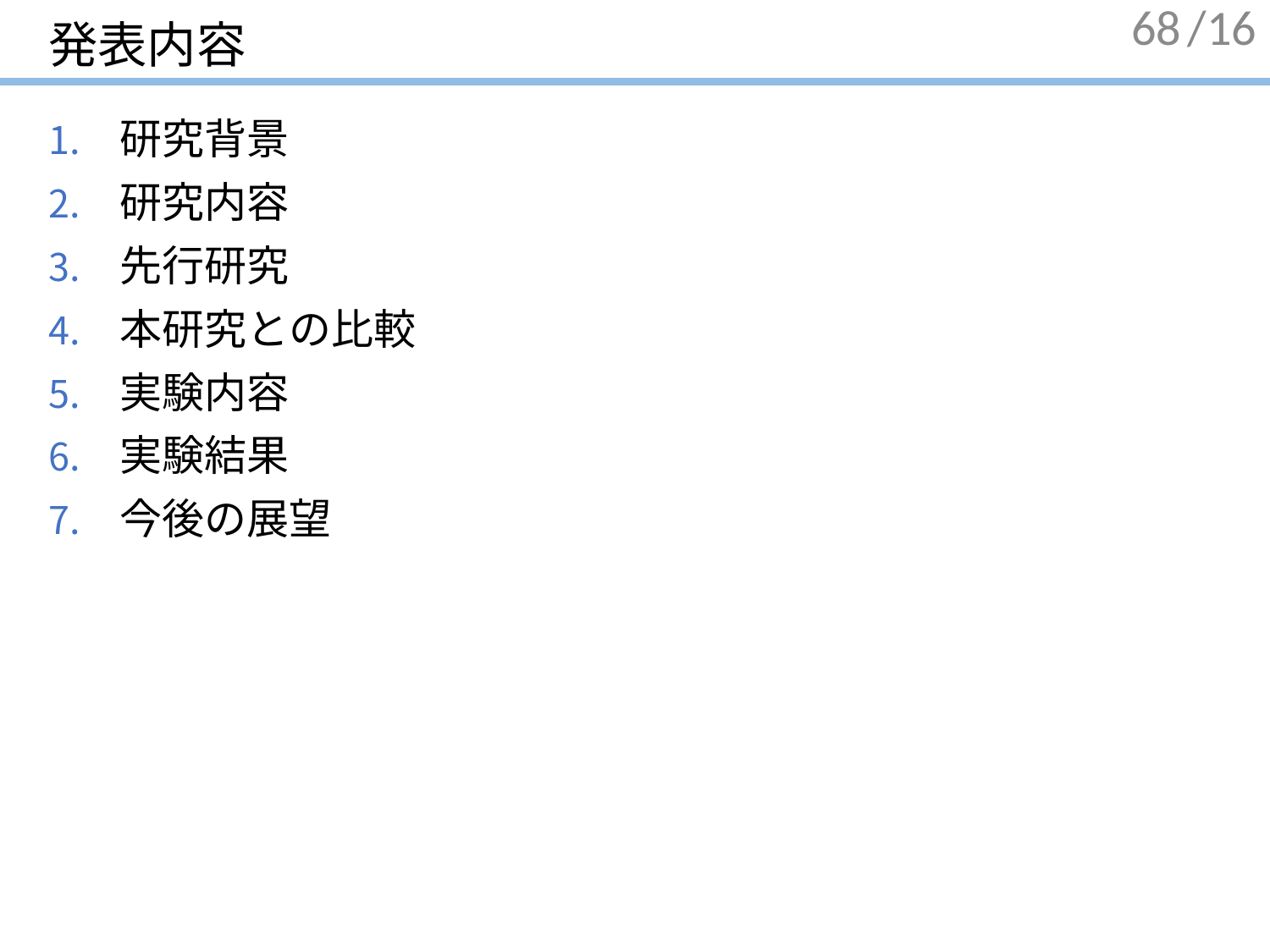

68
# 発表内容
研究背景
研究内容
先行研究
本研究との比較
実験内容
実験結果
今後の展望